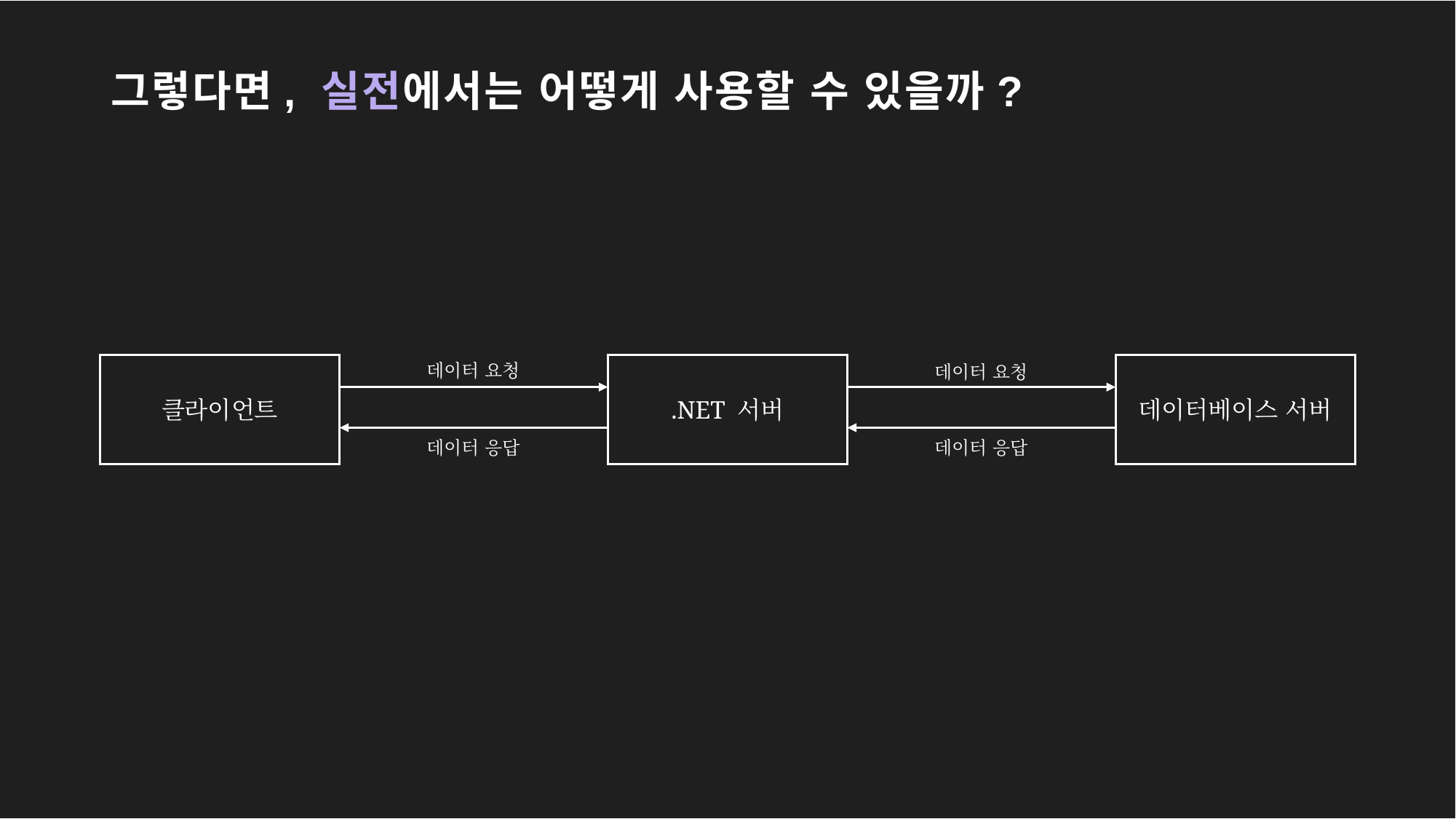

# 그렇다면, 실전에서는 어떻게 사용할 수 있을까?
데이터 요청
클라이언트
.NET 서버
데이터베이스 서버
데이터 요청
데이터 응답
데이터 응답